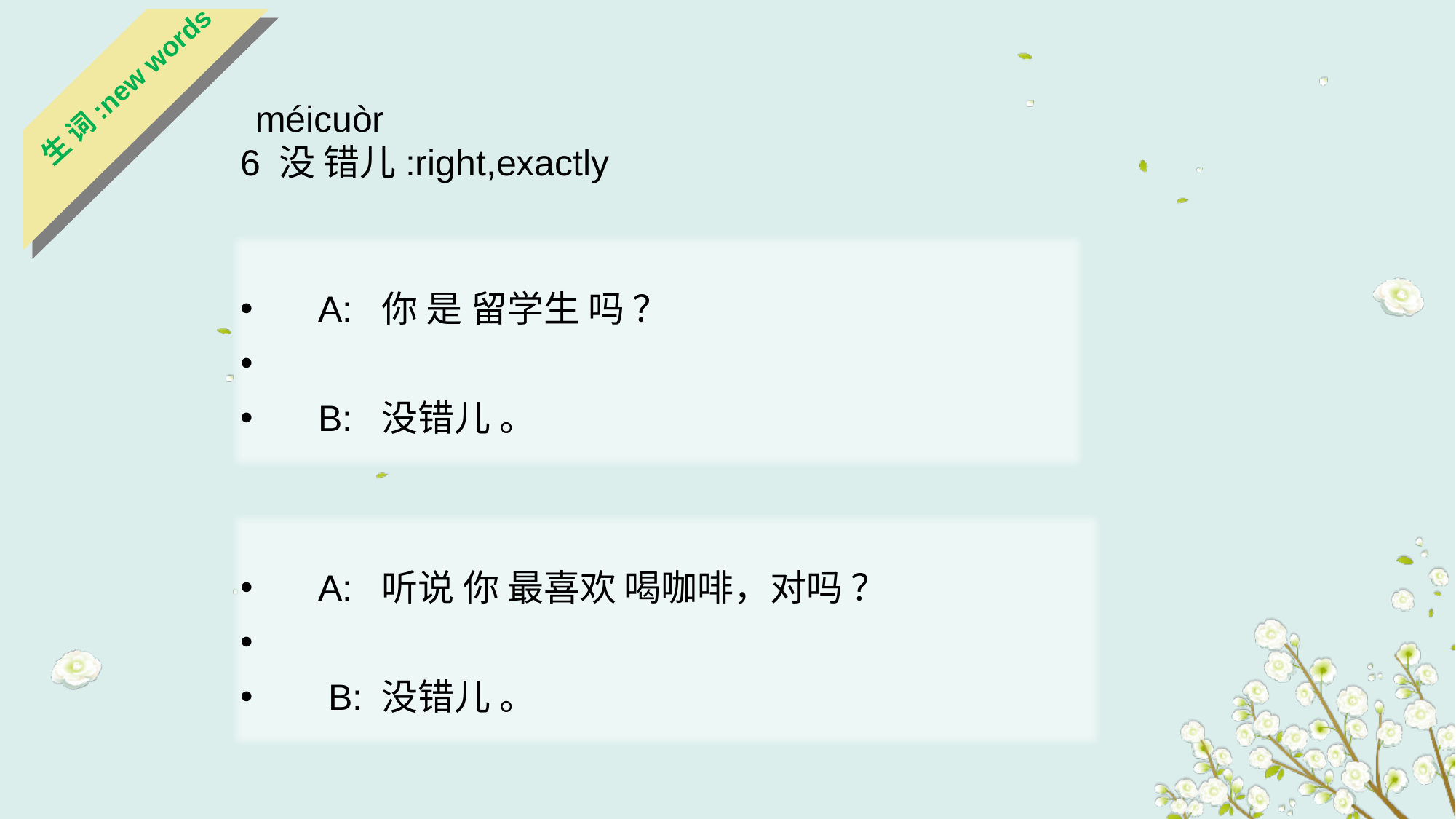

生 词:new words

  méicuòr
6 没 错儿:right,exactly

     A:  你 是 留学生 吗 ？

     B:  没错儿 。

     A:  听说 你 最喜欢 喝咖啡，对吗 ？

      B: 没错儿 。